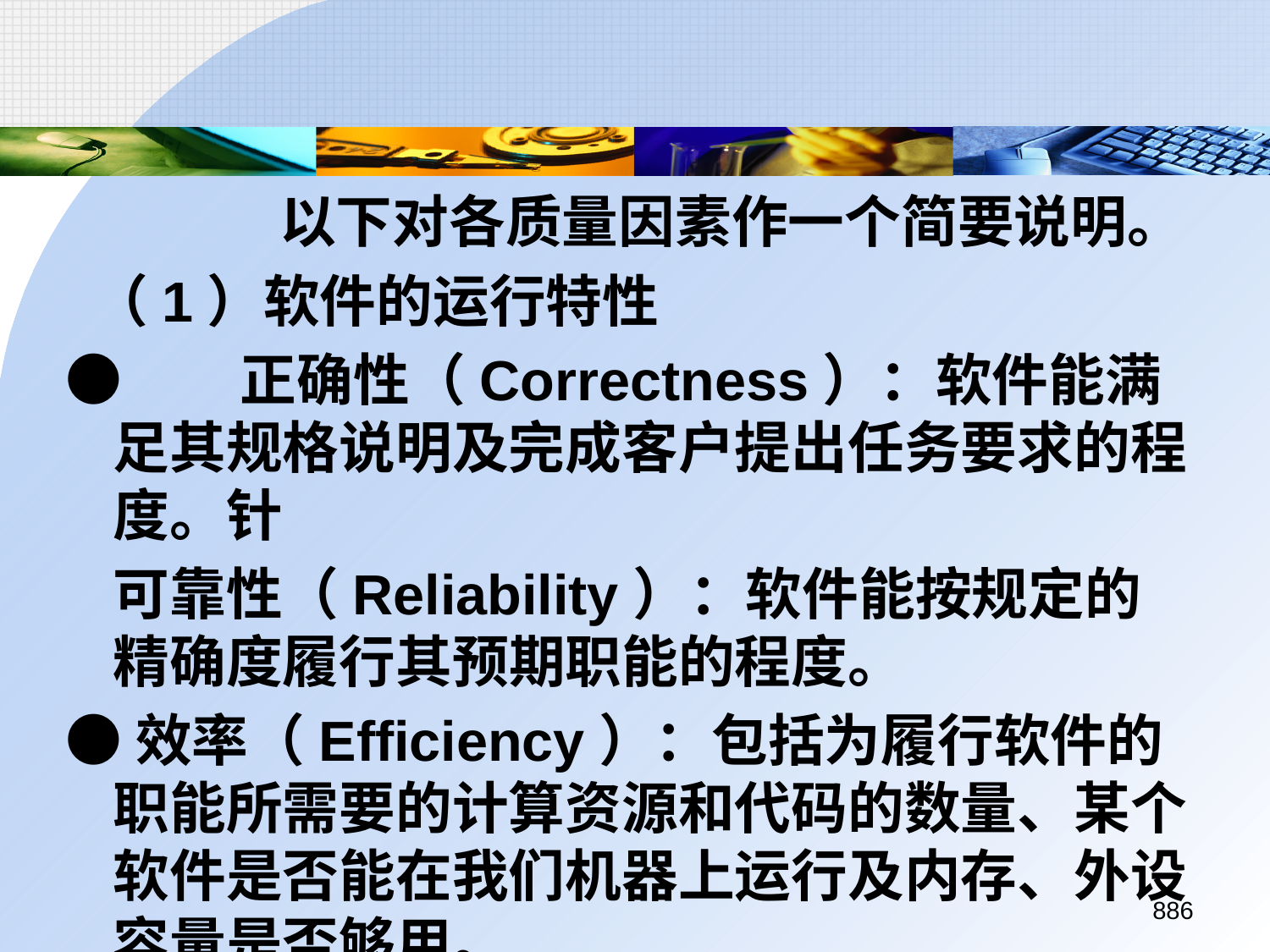

以下对各质量因素作一个简要说明。
 （1）软件的运行特性
●	正确性（Correctness）：软件能满足其规格说明及完成客户提出任务要求的程度。针
	可靠性（Reliability）：软件能按规定的精确度履行其预期职能的程度。
●效率（Efficiency）：包括为履行软件的职能所需要的计算资源和代码的数量、某个软件是否能在我们机器上运行及内存、外设容量是否够用。
886